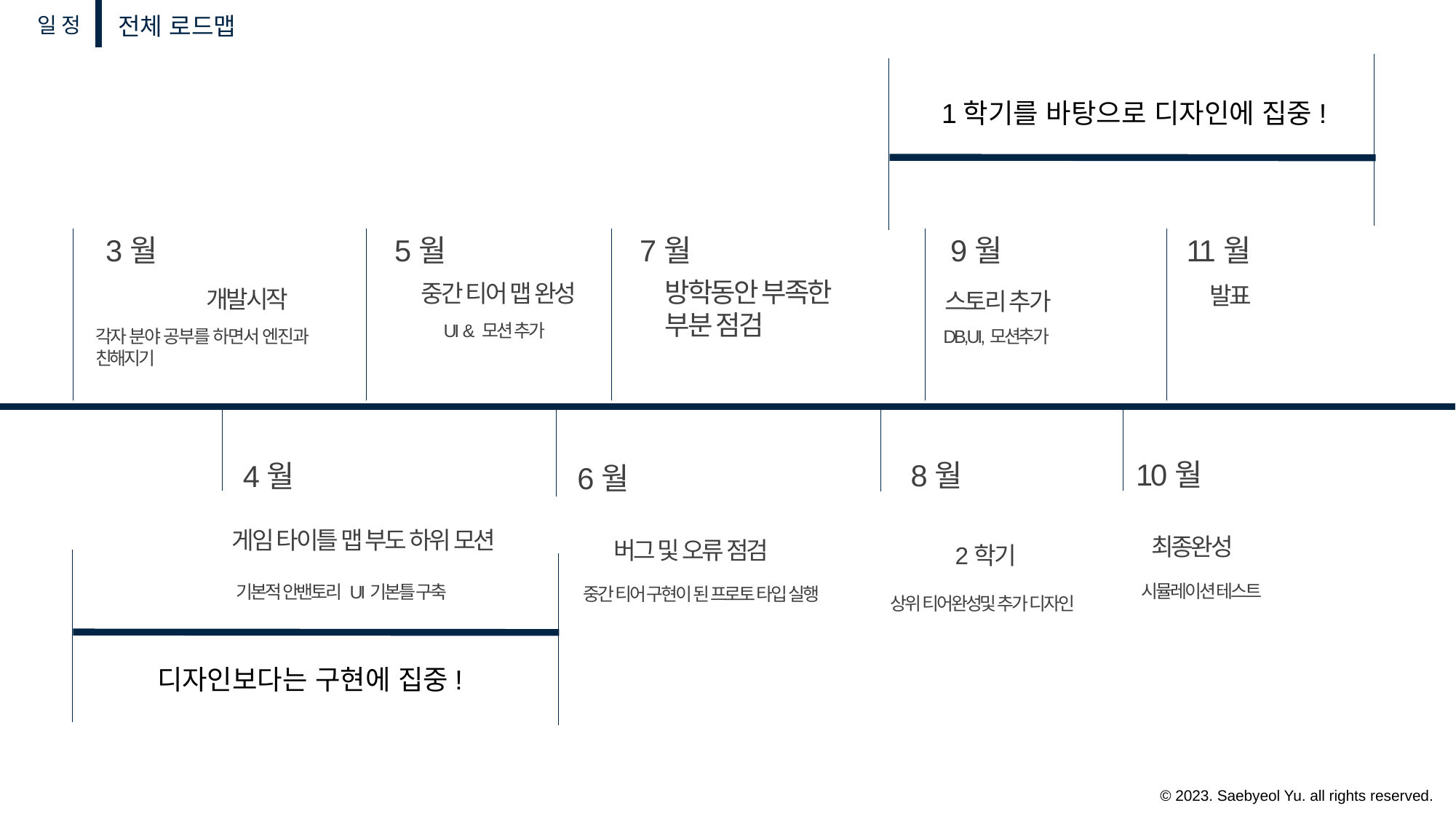

전체 로드맵
일정
1학기를 바탕으로 디자인에 집중!
3월
5월
7월
9월
11월
방학동안 부족한
부분 점검
중간 티어 맵 완성
발표
개발시작
스토리 추가
 UI  & 모션 추가
각자 분야 공부를 하면서 엔진과 친해지기
DB,UI,모션추가
10월
8월
4월
6월
게임 타이틀 맵 부도 하위 모션
최종완성
버그 및 오류 점검
2학기
시뮬레이션 테스트
기본적 안밴토리 UI기본틀 구축
중간 티어 구현이 된 프로토 타입 실행
상위 티어완성및 추가 디자인
디자인보다는 구현에 집중!